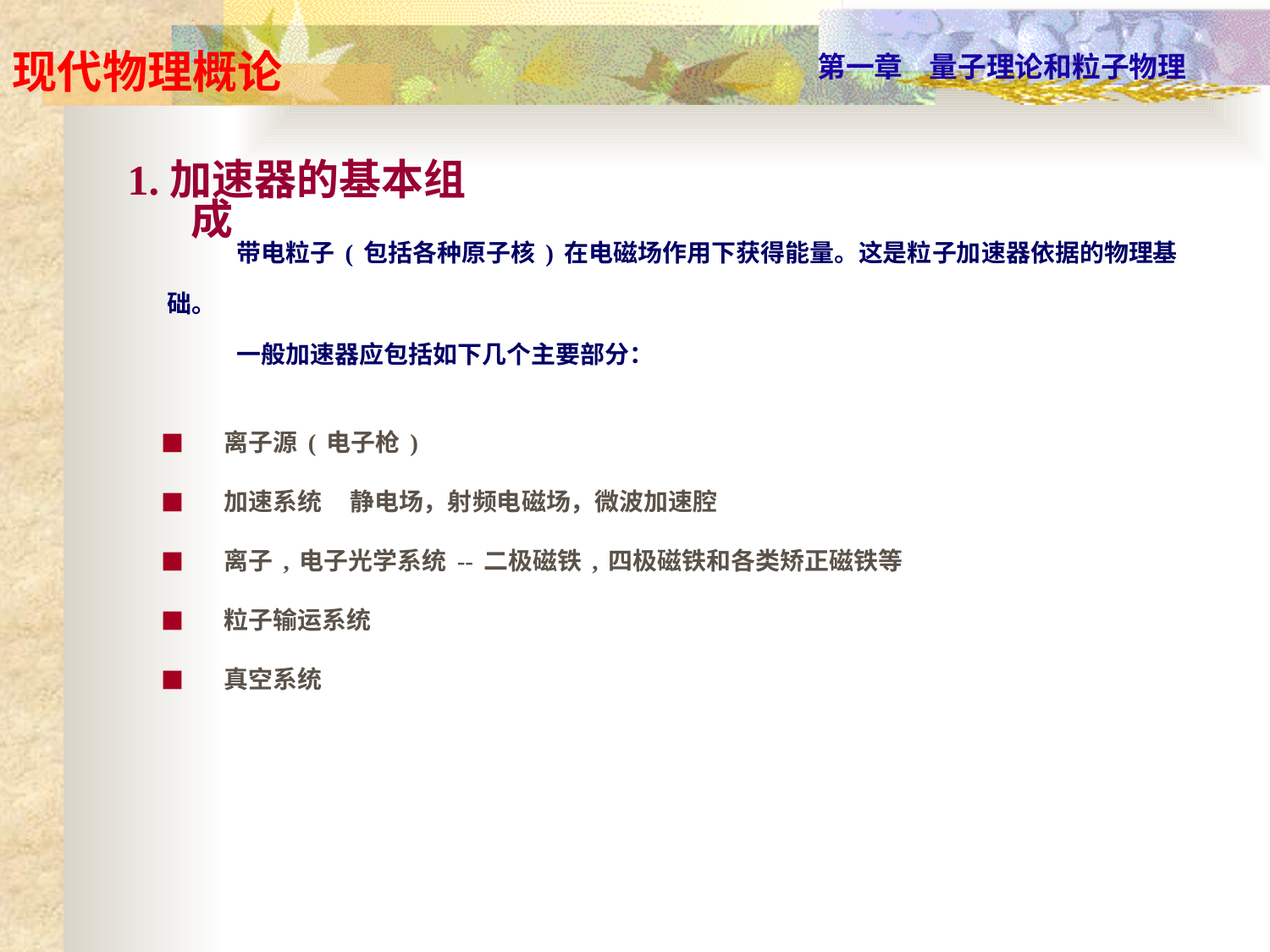

1.加速器的基本组成
     带电粒子(包括各种原子核)在电磁场作用下获得能量。这是粒子加速器依据的物理基础。
     一般加速器应包括如下几个主要部分：
离子源(电子枪)
加速系统     静电场，射频电磁场，微波加速腔
离子,电子光学系统--二极磁铁,四极磁铁和各类矫正磁铁等
粒子输运系统
真空系统